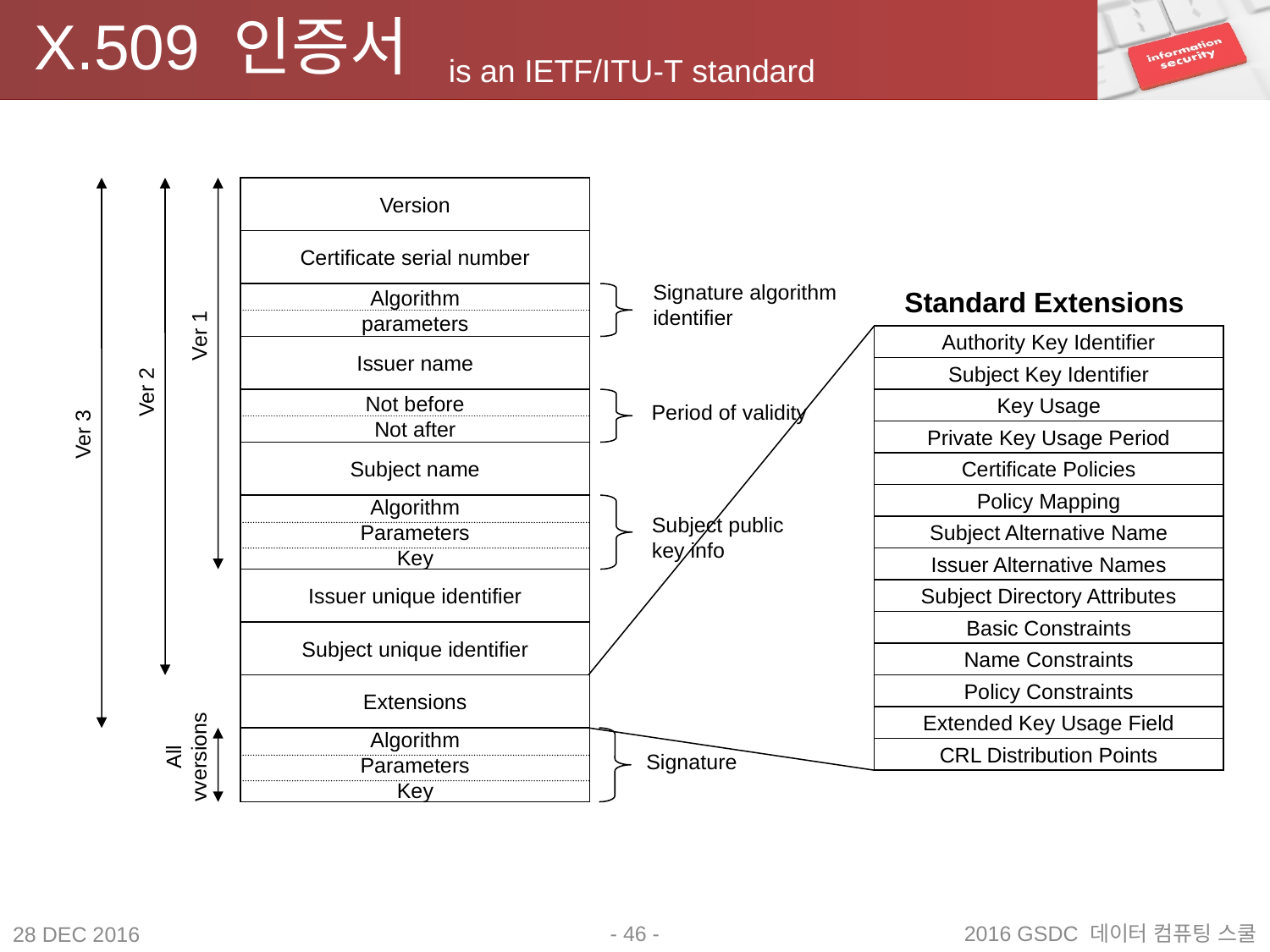

# X.509 인증서
is an IETF/ITU-T standard

Version
Certificate serial number
Signature algorithm
identifier
Standard Extensions
Algorithm
parameters

Ver 1

Authority Key Identifier
Issuer name
Subject Key Identifier
Ver 2
Not before
Not after

Key Usage
Period of validity
Ver 3
Private Key Usage Period
Subject name
Certificate Policies
Policy Mapping
Algorithm
Parameters
Key

Subject public
key info
Subject Alternative Name

Issuer Alternative Names
Issuer unique identifier
Subject Directory Attributes
Basic Constraints
Subject unique identifier
Name Constraints
Extensions
Policy Constraints
Extended Key Usage Field
All
vversions

Algorithm
Parameters
Key

CRL Distribution Points
Signature

46
2016 GSDC 데이터 컴퓨팅 스쿨
28 DEC 2016